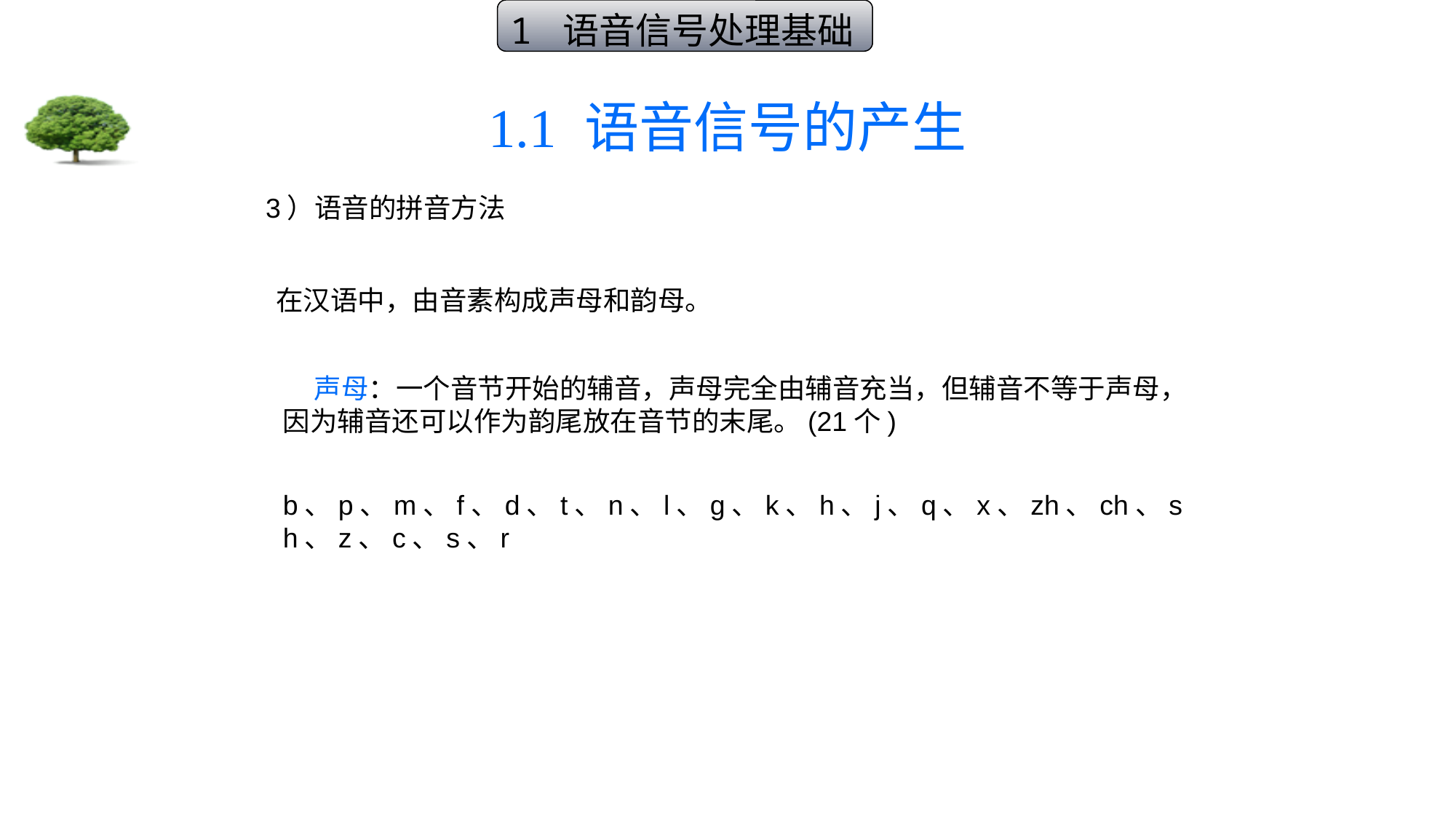

1 语音信号处理基础

# 1.1 语音信号的产生
3）语音的拼音方法
  在汉语中，由音素构成声母和韵母。
    声母：一个音节开始的辅音，声母完全由辅音充当，但辅音不等于声母，因为辅音还可以作为韵尾放在音节的末尾。(21个)
    b、p、m、f、d、t、n、l、g、k、h、j、q、x、zh、ch、sh、z、c、s、r